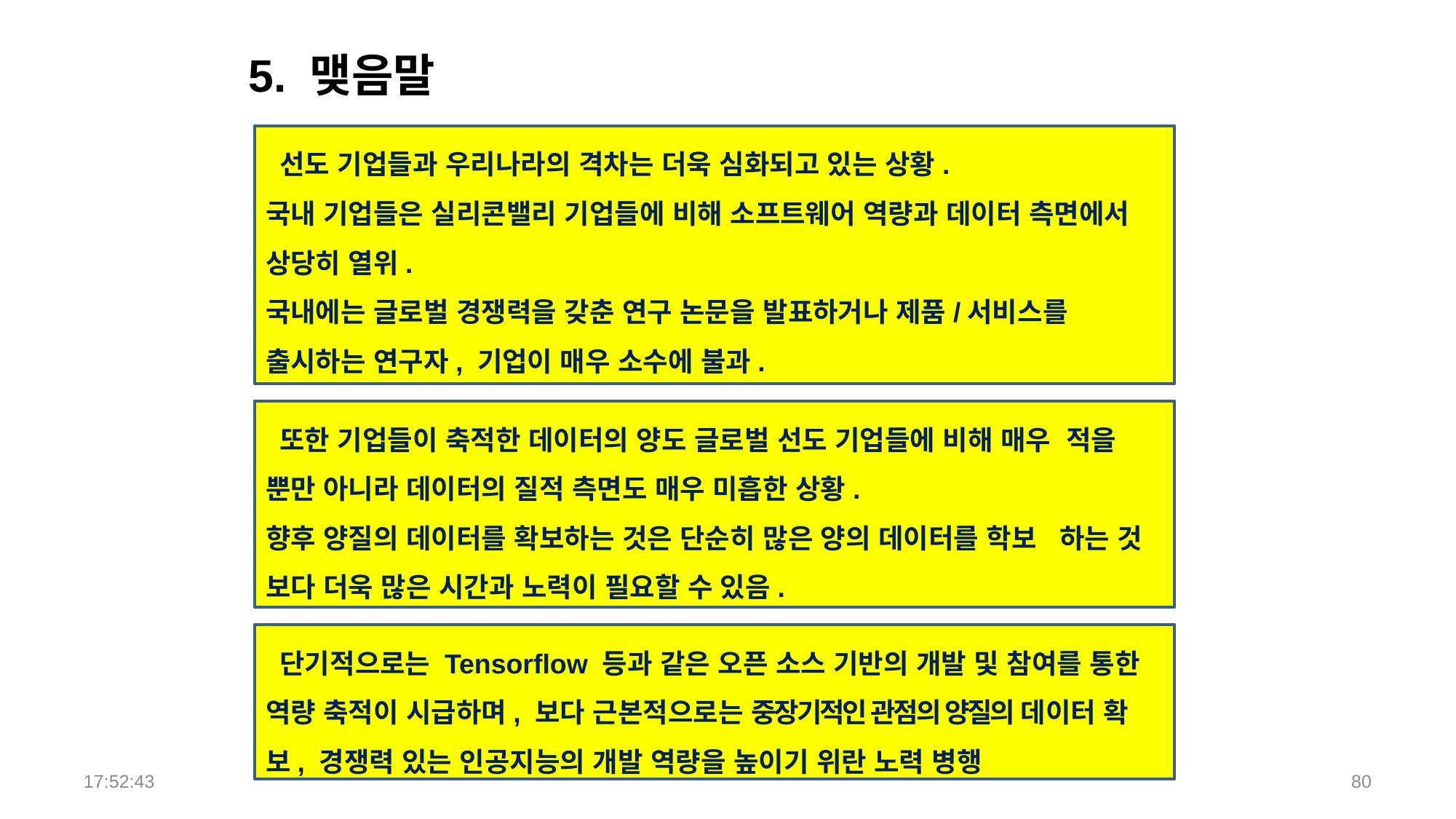

# 5. 맺음말

 선도 기업들과 우리나라의 격차는 더욱 심화되고 있는 상황.
국내 기업들은 실리콘밸리 기업들에 비해 소프트웨어 역량과 데이터 측면에서 상당히 열위.
국내에는 글로벌 경쟁력을 갖춘 연구 논문을 발표하거나 제품/서비스를 출시하는 연구자, 기업이 매우 소수에 불과.
 또한 기업들이 축적한 데이터의 양도 글로벌 선도 기업들에 비해 매우  적을 뿐만 아니라 데이터의 질적 측면도 매우 미흡한 상황.
향후 양질의 데이터를 확보하는 것은 단순히 많은 양의 데이터를 학보   하는 것 보다 더욱 많은 시간과 노력이 필요할 수 있음.
 단기적으로는 Tensorflow 등과 같은 오픈 소스 기반의 개발 및 참여를 통한 역량 축적이 시급하며, 보다 근본적으로는 중장기적인 관점의 양질의 데이터 확보, 경쟁력 있는 인공지능의 개발 역량을 높이기 위란 노력 병행
17:52:43
80